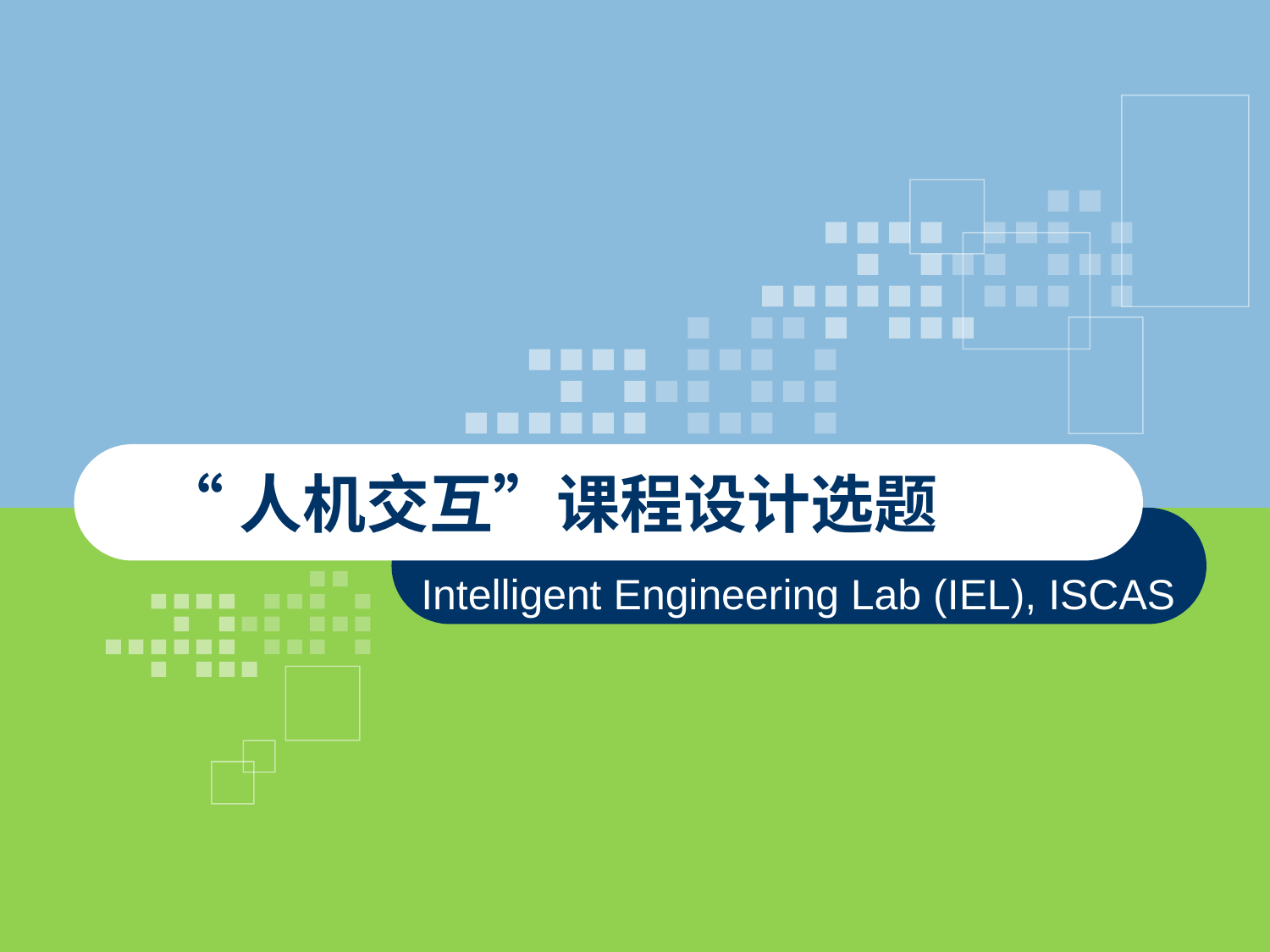

# “人机交互”课程设计选题
Intelligent Engineering Lab (IEL), ISCAS